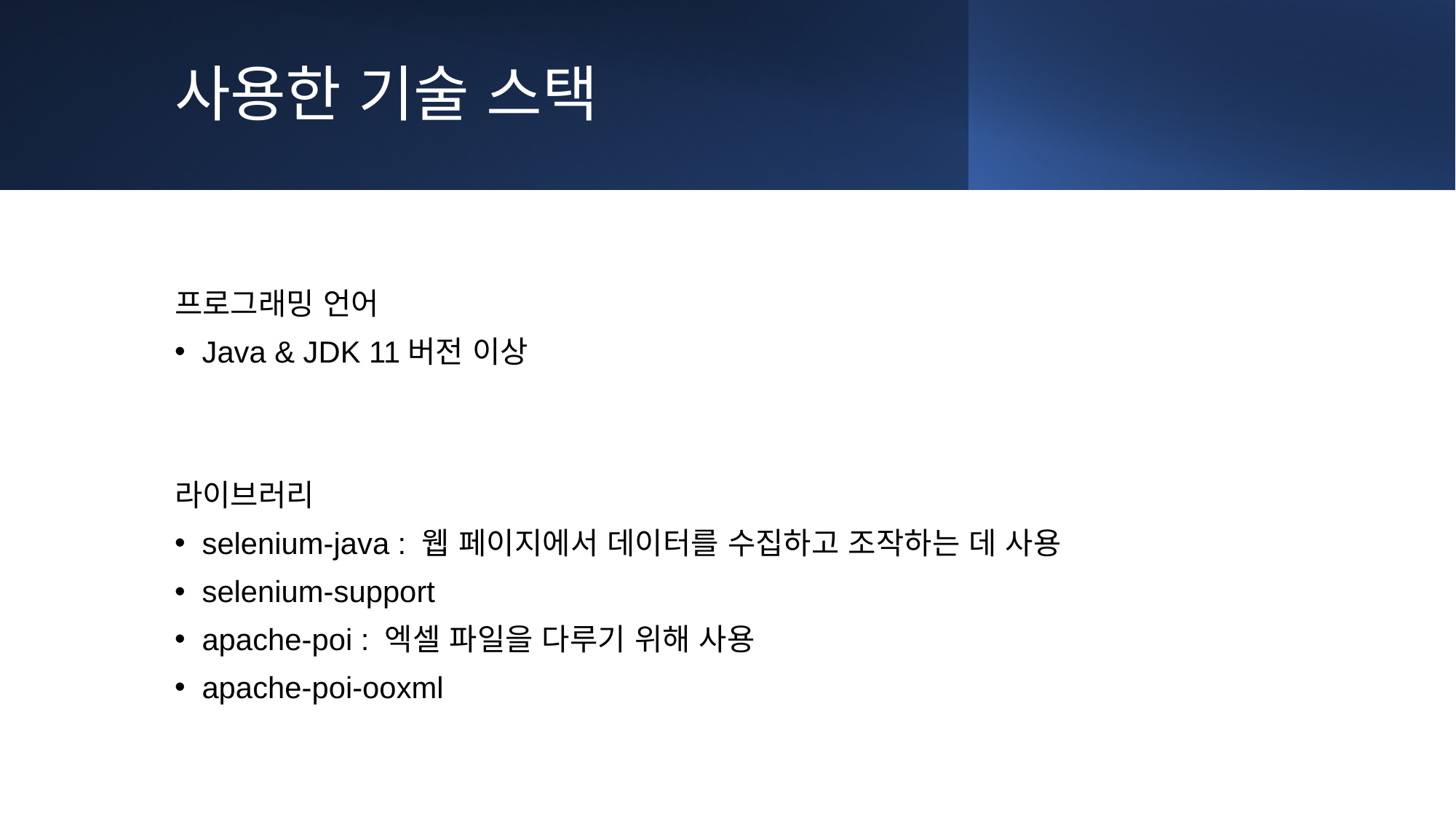

# 사용한 기술 스택
프로그래밍 언어
Java & JDK 11버전 이상

라이브러리
selenium-java : 웹 페이지에서 데이터를 수집하고 조작하는 데 사용
selenium-support
apache-poi : 엑셀 파일을 다루기 위해 사용
apache-poi-ooxml